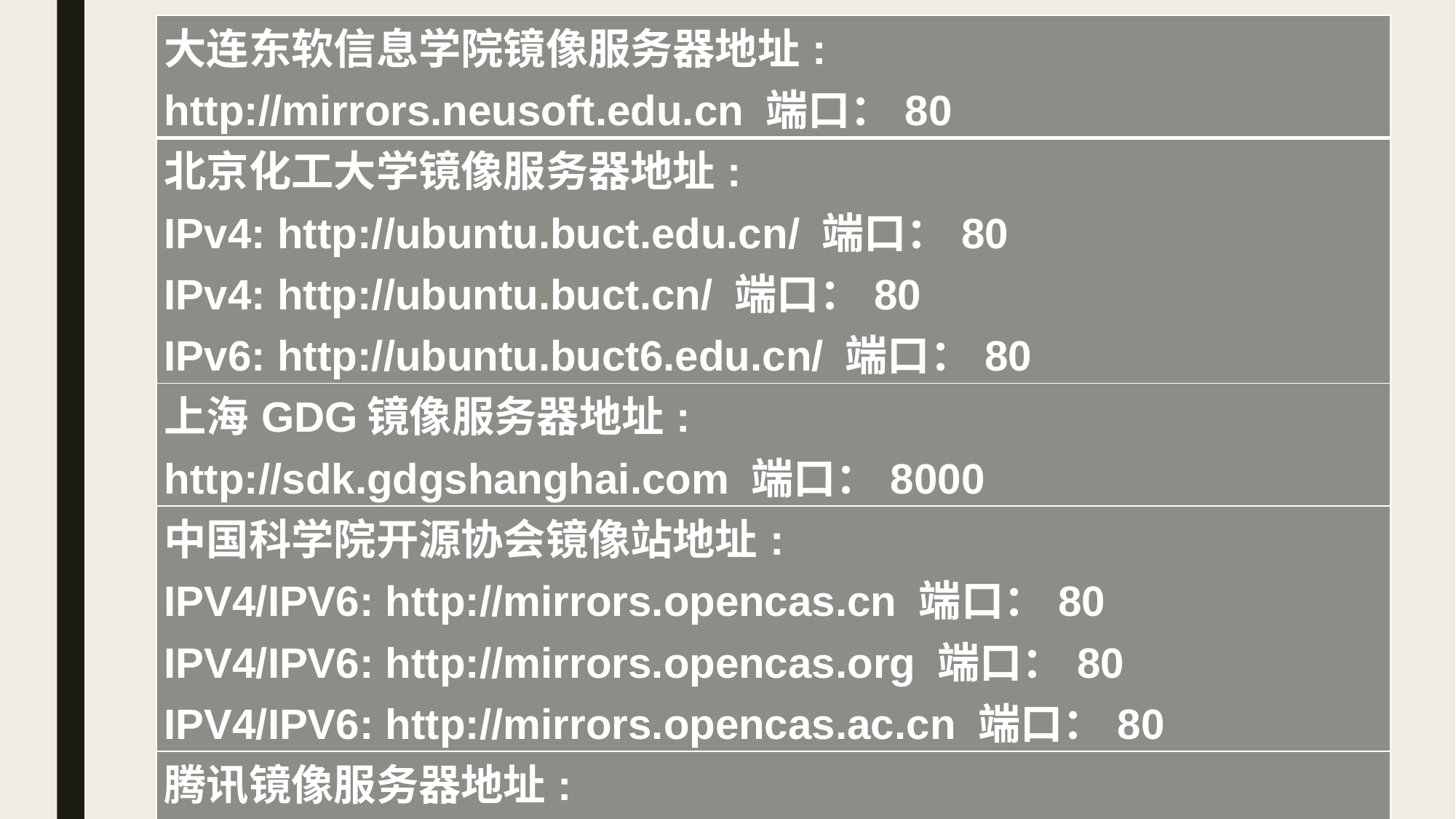

| 大连东软信息学院镜像服务器地址: http://mirrors.neusoft.edu.cn 端口：80 |
| --- |
| 北京化工大学镜像服务器地址: IPv4: http://ubuntu.buct.edu.cn/ 端口：80 IPv4: http://ubuntu.buct.cn/ 端口：80 IPv6: http://ubuntu.buct6.edu.cn/ 端口：80 |
| 上海GDG镜像服务器地址: http://sdk.gdgshanghai.com 端口：8000 |
| 中国科学院开源协会镜像站地址: IPV4/IPV6: http://mirrors.opencas.cn 端口：80 IPV4/IPV6: http://mirrors.opencas.org 端口：80 IPV4/IPV6: http://mirrors.opencas.ac.cn 端口：80 |
| 腾讯镜像服务器地址: http://android-mirror.bugly.qq.com 端口：8080 |